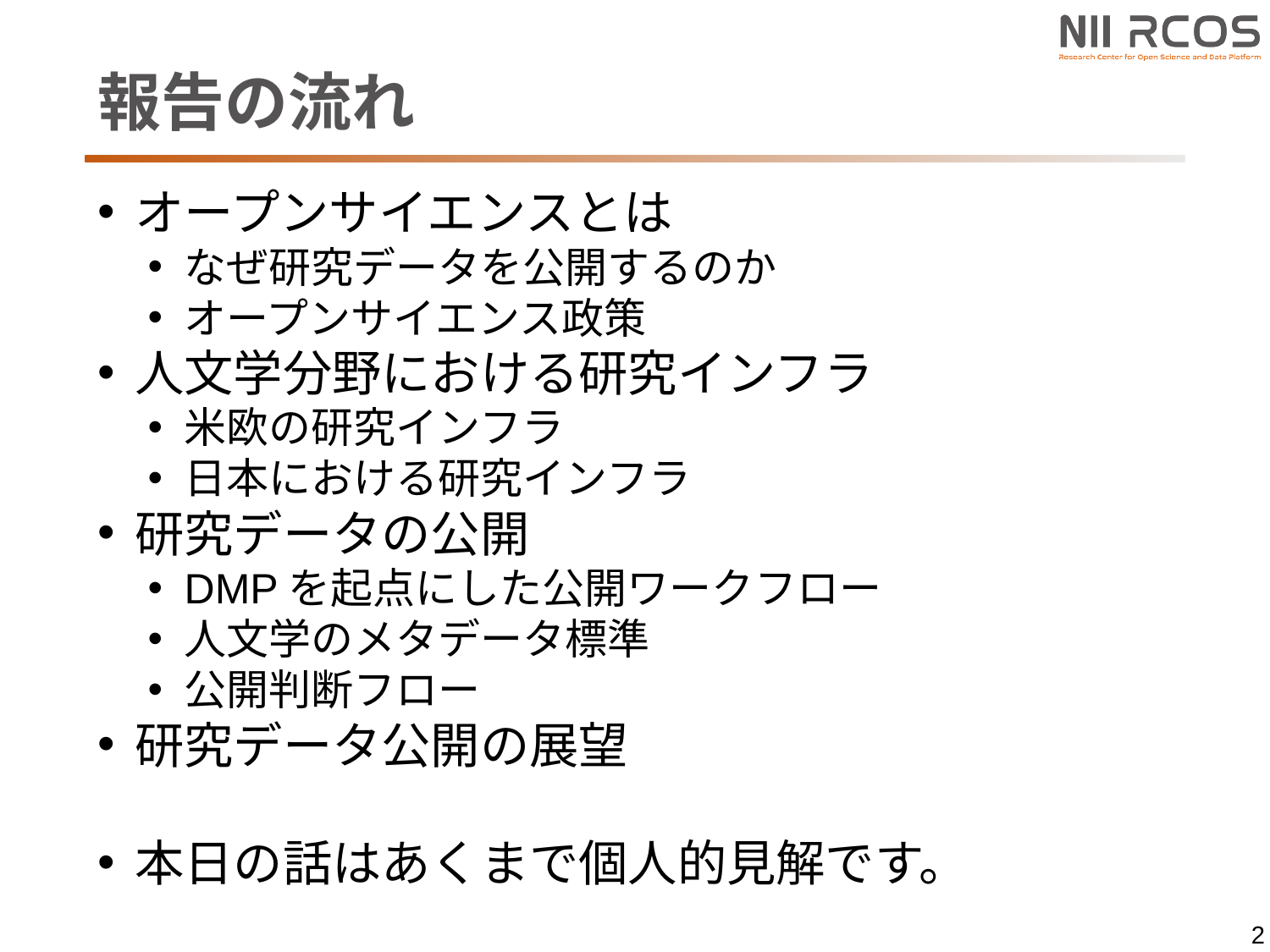

# 報告の流れ
オープンサイエンスとは
なぜ研究データを公開するのか
オープンサイエンス政策
人文学分野における研究インフラ
米欧の研究インフラ
日本における研究インフラ
研究データの公開
DMPを起点にした公開ワークフロー
人文学のメタデータ標準
公開判断フロー
研究データ公開の展望

本日の話はあくまで個人的見解です。

2